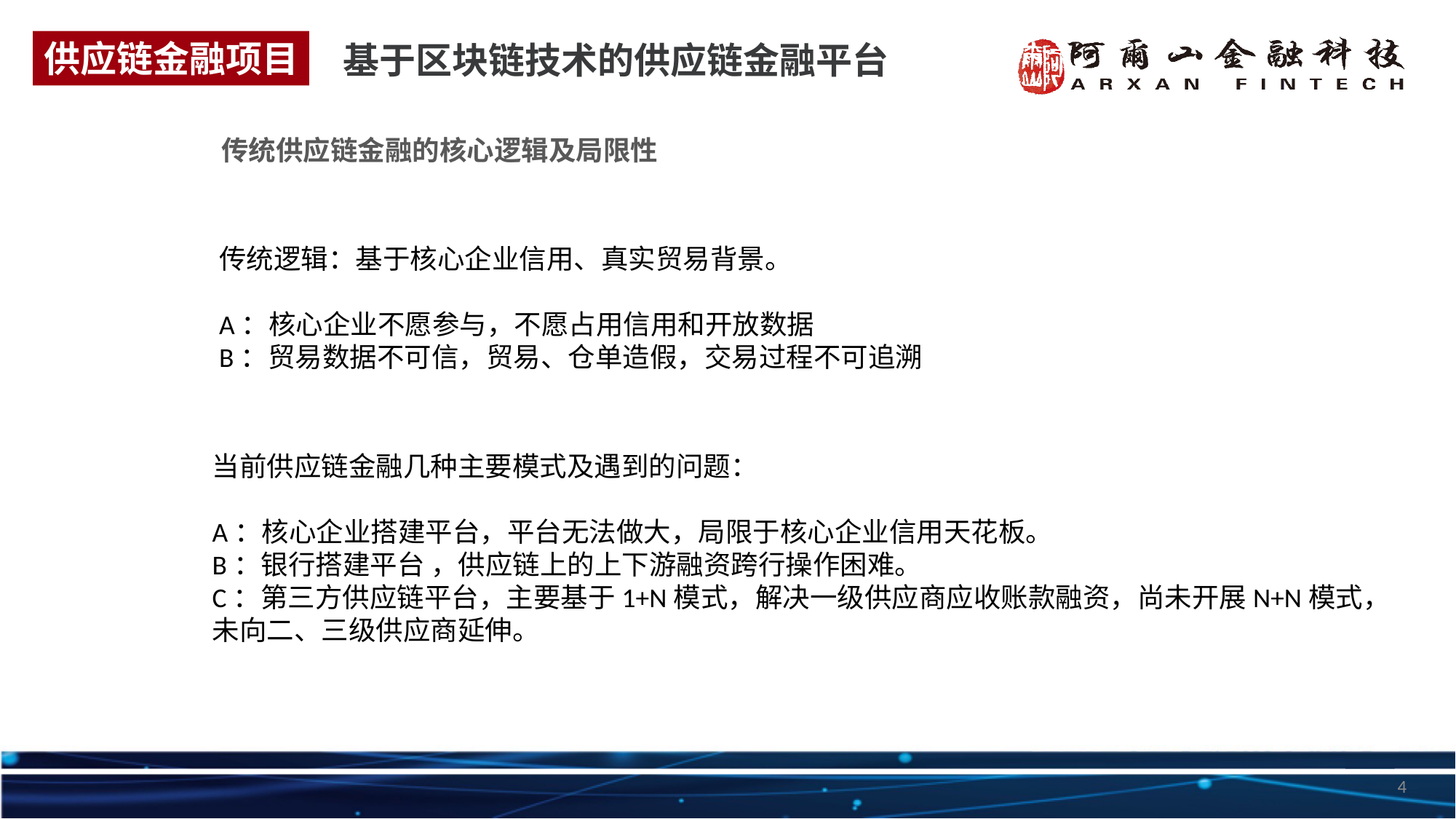

供应链金融项目
基于区块链技术的供应链金融平台
传统供应链金融的核心逻辑及局限性
传统逻辑：基于核心企业信用、真实贸易背景。

A：核心企业不愿参与，不愿占用信用和开放数据
B：贸易数据不可信，贸易、仓单造假，交易过程不可追溯
当前供应链金融几种主要模式及遇到的问题：

A：核心企业搭建平台，平台无法做大，局限于核心企业信用天花板。
B：银行搭建平台 ，供应链上的上下游融资跨行操作困难。
C：第三方供应链平台，主要基于1+N模式，解决一级供应商应收账款融资，尚未开展N+N模式，
未向二、三级供应商延伸。
4